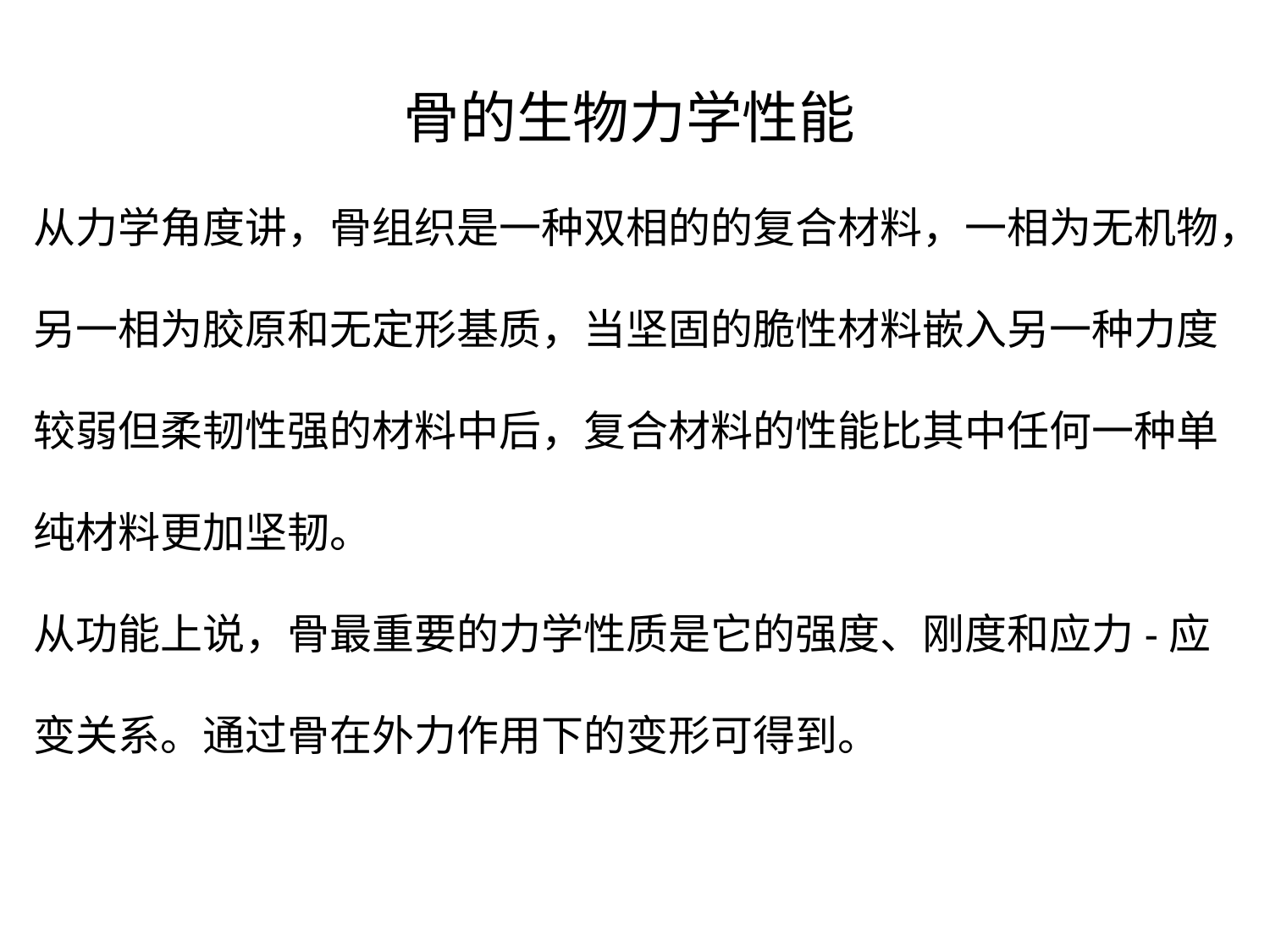

骨的生物力学性能
从力学角度讲，骨组织是一种双相的的复合材料，一相为无机物，另一相为胶原和无定形基质，当坚固的脆性材料嵌入另一种力度较弱但柔韧性强的材料中后，复合材料的性能比其中任何一种单纯材料更加坚韧。
从功能上说，骨最重要的力学性质是它的强度、刚度和应力-应变关系。通过骨在外力作用下的变形可得到。